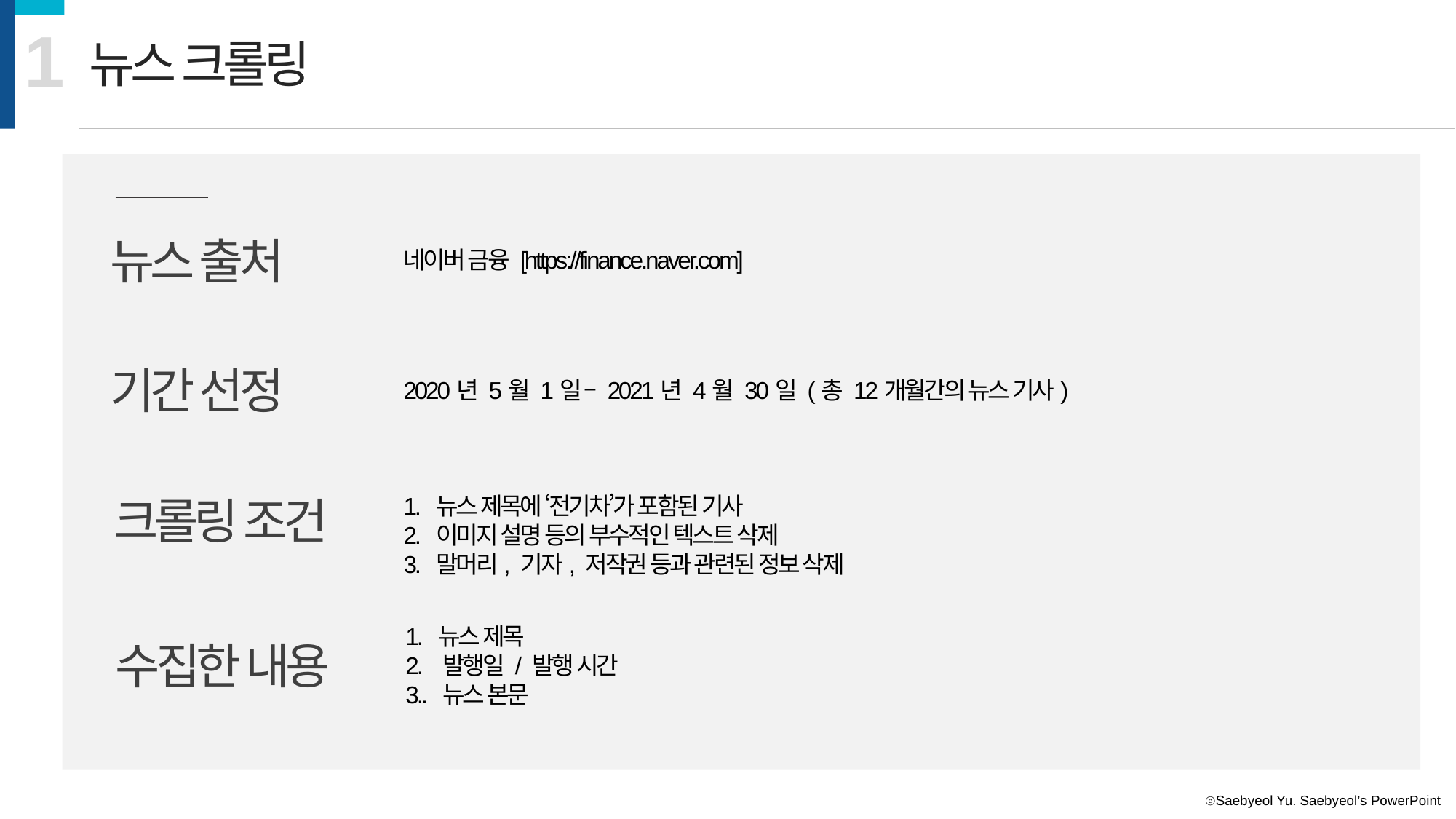

1
뉴스 크롤링

뉴스 출처
네이버 금융 [https://finance.naver.com]
기간 선정
2020년 5월 1일 – 2021년 4월 30일 (총 12개월간의 뉴스 기사)
크롤링 조건
1.  뉴스 제목에 ‘전기차’가 포함된 기사
2.  이미지 설명 등의 부수적인 텍스트 삭제
3.  말머리, 기자, 저작권 등과 관련된 정보 삭제
1.  뉴스 제목
2.   발행일 / 발행 시간
3..  뉴스 본문
수집한 내용